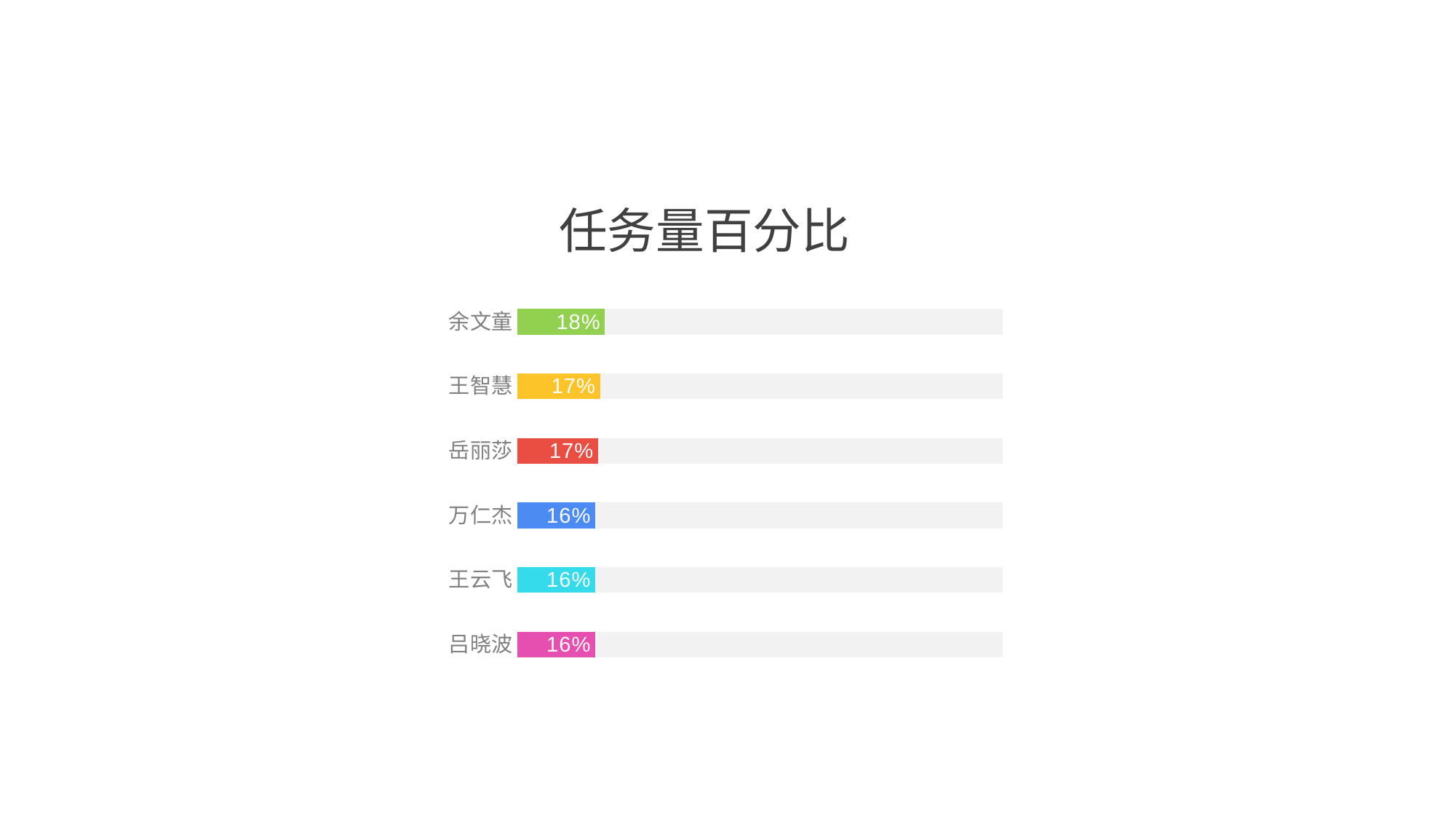

任务量百分比

### Chart

| Category | 完成度 | 未完成 |
|---|---|---|
| 余文童 | 0.18 | 0.82 |
| 王智慧 | 0.17 | 0.83 |
| 岳丽莎 | 0.165 | 0.83 |
| 万仁杰 | 0.16 | 0.84 |
| 王云飞 | 0.16 | 0.84 |
| 吕晓波 | 0.16 | 0.84 |